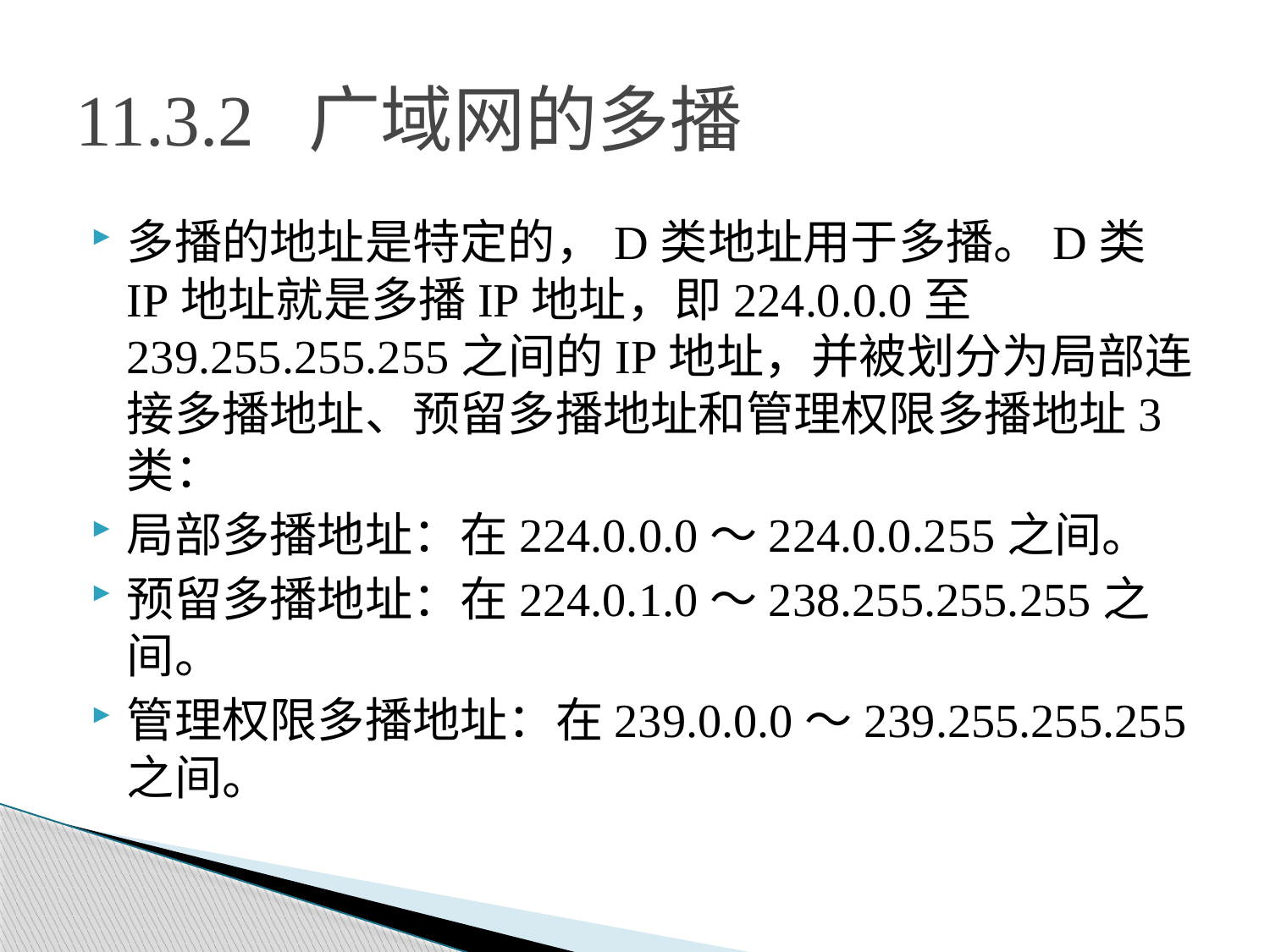

# 11.3.2  广域网的多播
多播的地址是特定的，D类地址用于多播。D类IP地址就是多播IP地址，即224.0.0.0至239.255.255.255之间的IP地址，并被划分为局部连接多播地址、预留多播地址和管理权限多播地址3类：
局部多播地址：在224.0.0.0～224.0.0.255之间。
预留多播地址：在224.0.1.0～238.255.255.255之间。
管理权限多播地址：在239.0.0.0～239.255.255.255之间。